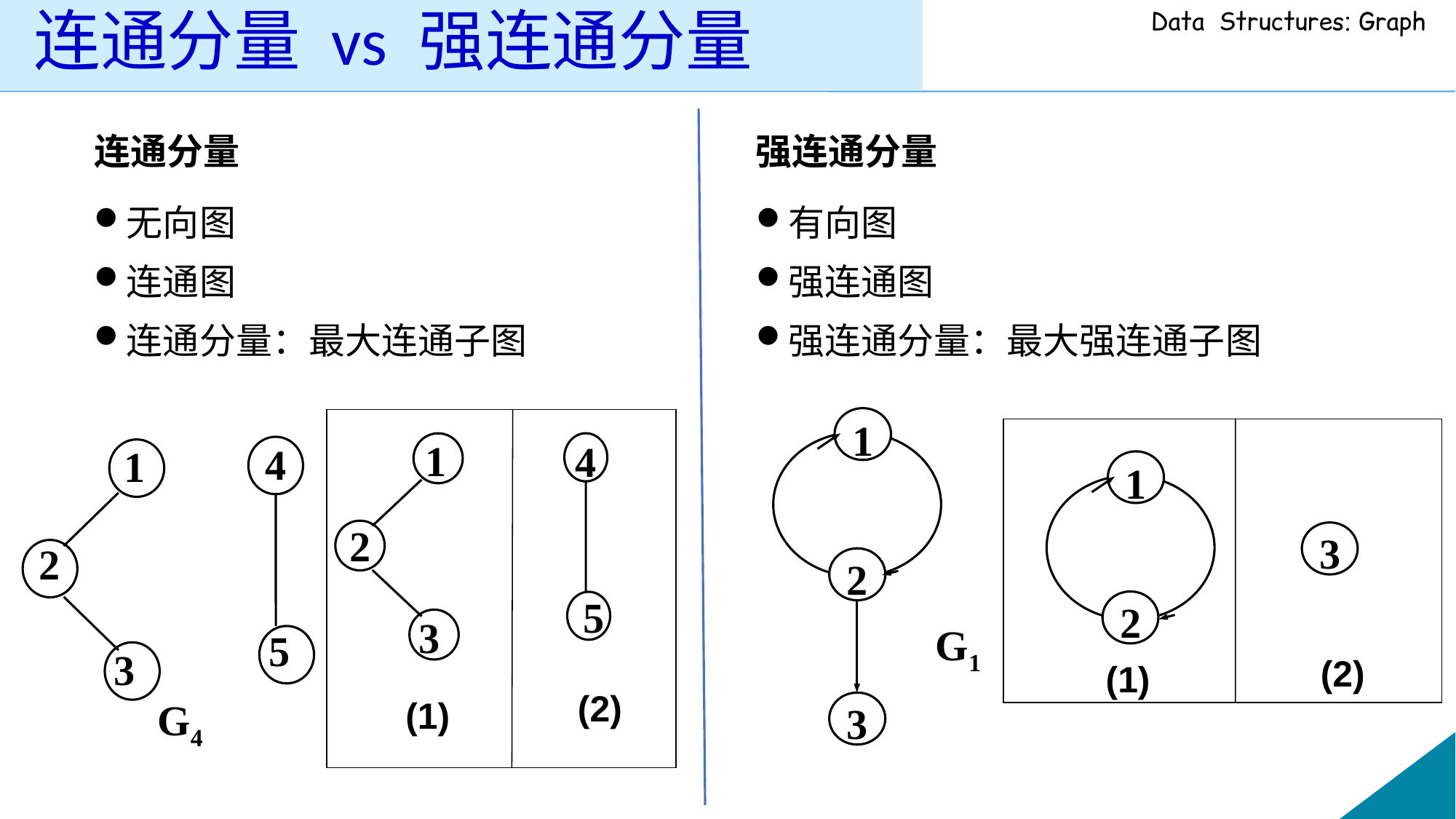

# 连通分量 vs 强连通分量
连通分量
强连通分量
无向图
连通图
连通分量：最大连通子图
有向图
强连通图
强连通分量：最大强连通子图

1

2

G1

3

1

2

3

(1)
4

5

(2)
4
1

2

5

3

G4

1

2

(1)

3
(2)